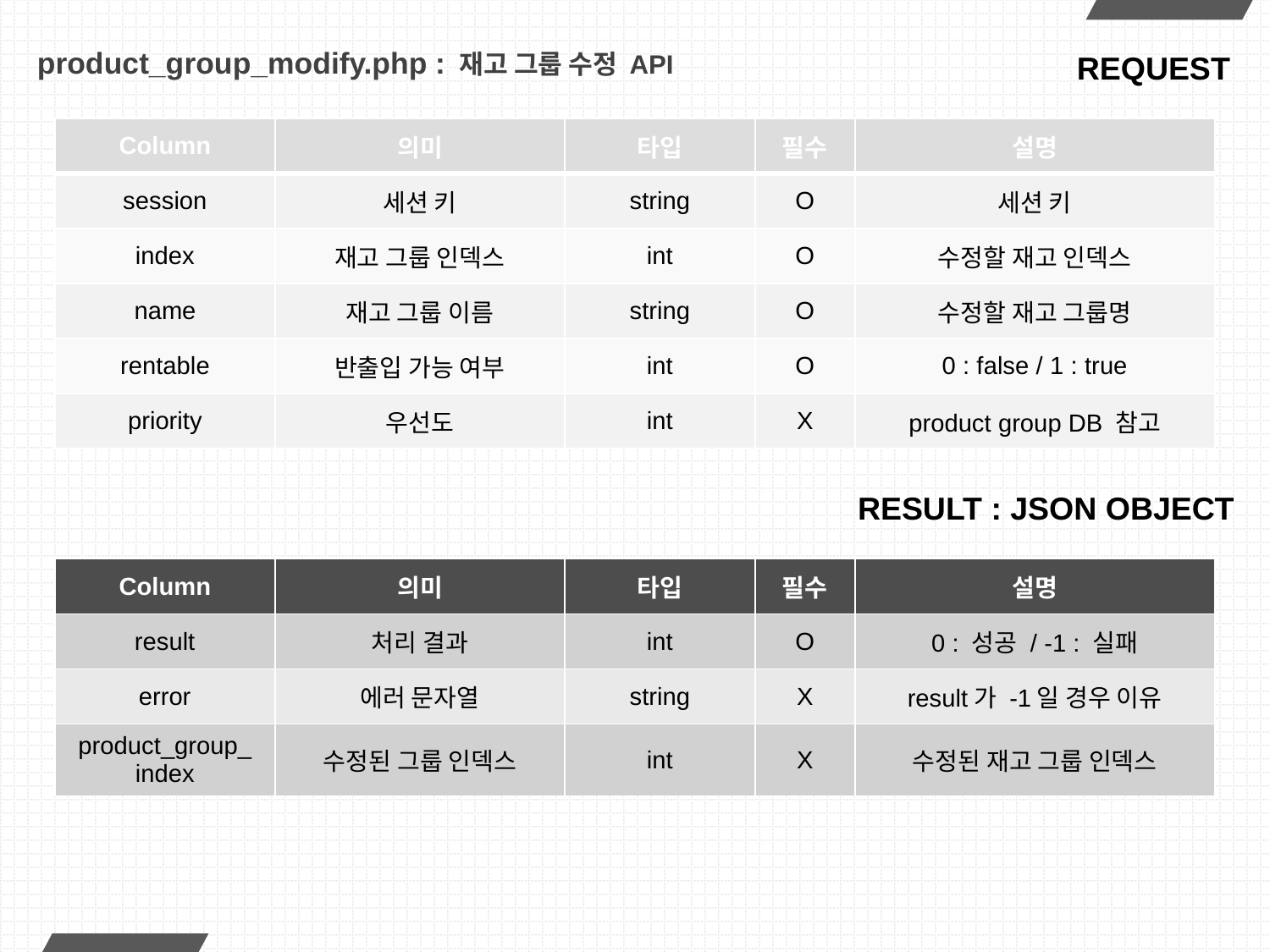

# product_group_modify.php : 재고 그룹 수정 API
REQUEST
| Column | 의미 | 타입 | 필수 | 설명 |
| --- | --- | --- | --- | --- |
| session | 세션 키 | string | O | 세션 키 |
| index | 재고 그룹 인덱스 | int | O | 수정할 재고 인덱스 |
| name | 재고 그룹 이름 | string | O | 수정할 재고 그룹명 |
| rentable | 반출입 가능 여부 | int | O | 0 : false / 1 : true |
| priority | 우선도 | int | X | product group DB 참고 |
RESULT : JSON OBJECT
| Column | 의미 | 타입 | 필수 | 설명 |
| --- | --- | --- | --- | --- |
| result | 처리 결과 | int | O | 0 : 성공 / -1 : 실패 |
| error | 에러 문자열 | string | X | result가 -1일 경우 이유 |
| product\_group\_ index | 수정된 그룹 인덱스 | int | X | 수정된 재고 그룹 인덱스 |